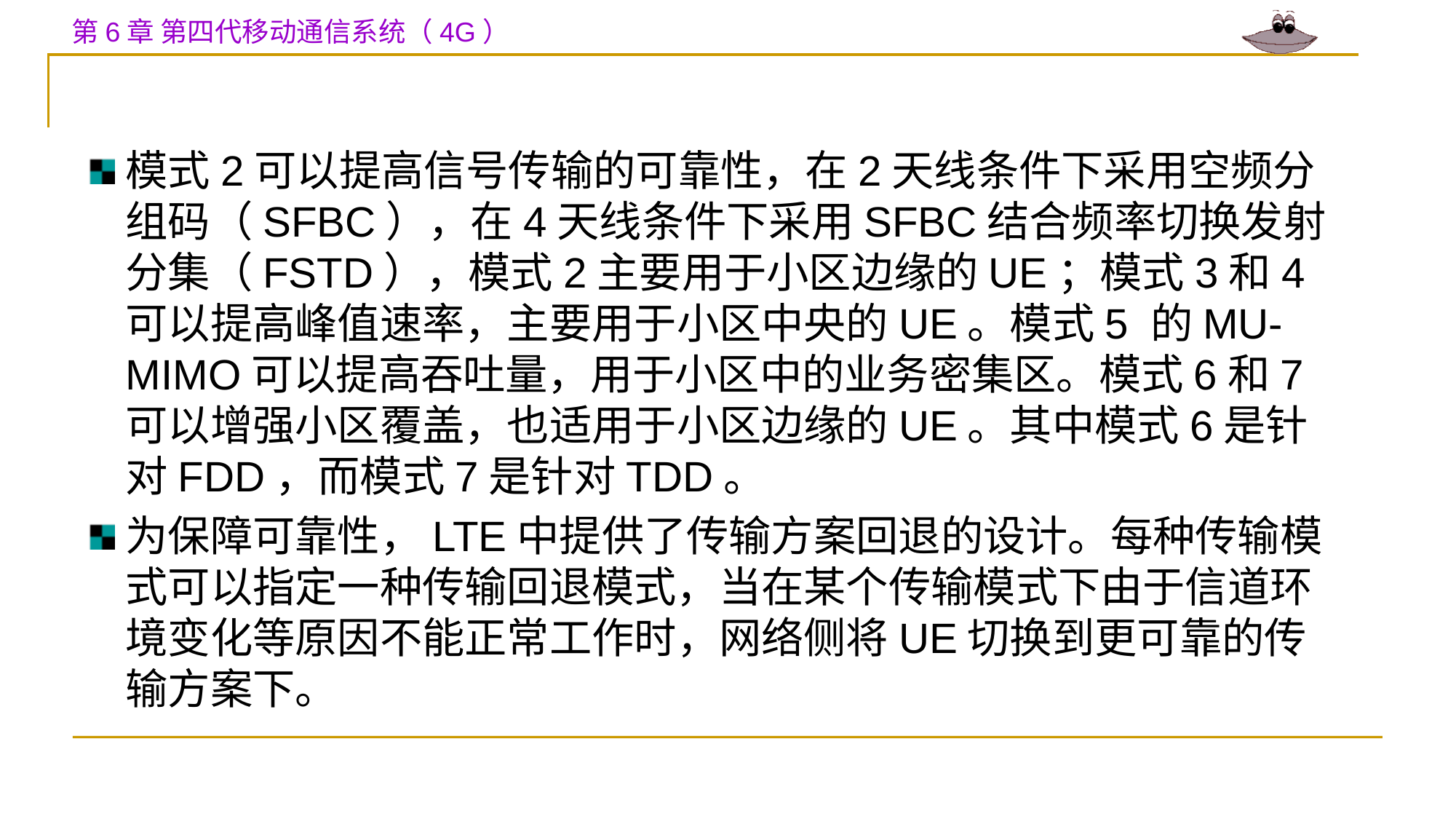

模式2可以提高信号传输的可靠性，在2天线条件下采用空频分组码（SFBC），在4天线条件下采用SFBC结合频率切换发射分集（FSTD），模式2主要用于小区边缘的UE；模式3和4可以提高峰值速率，主要用于小区中央的UE。模式5 的MU-MIMO可以提高吞吐量，用于小区中的业务密集区。模式6和7可以增强小区覆盖，也适用于小区边缘的UE。其中模式6是针对FDD，而模式7是针对TDD。
为保障可靠性，LTE中提供了传输方案回退的设计。每种传输模式可以指定一种传输回退模式，当在某个传输模式下由于信道环境变化等原因不能正常工作时，网络侧将UE切换到更可靠的传输方案下。